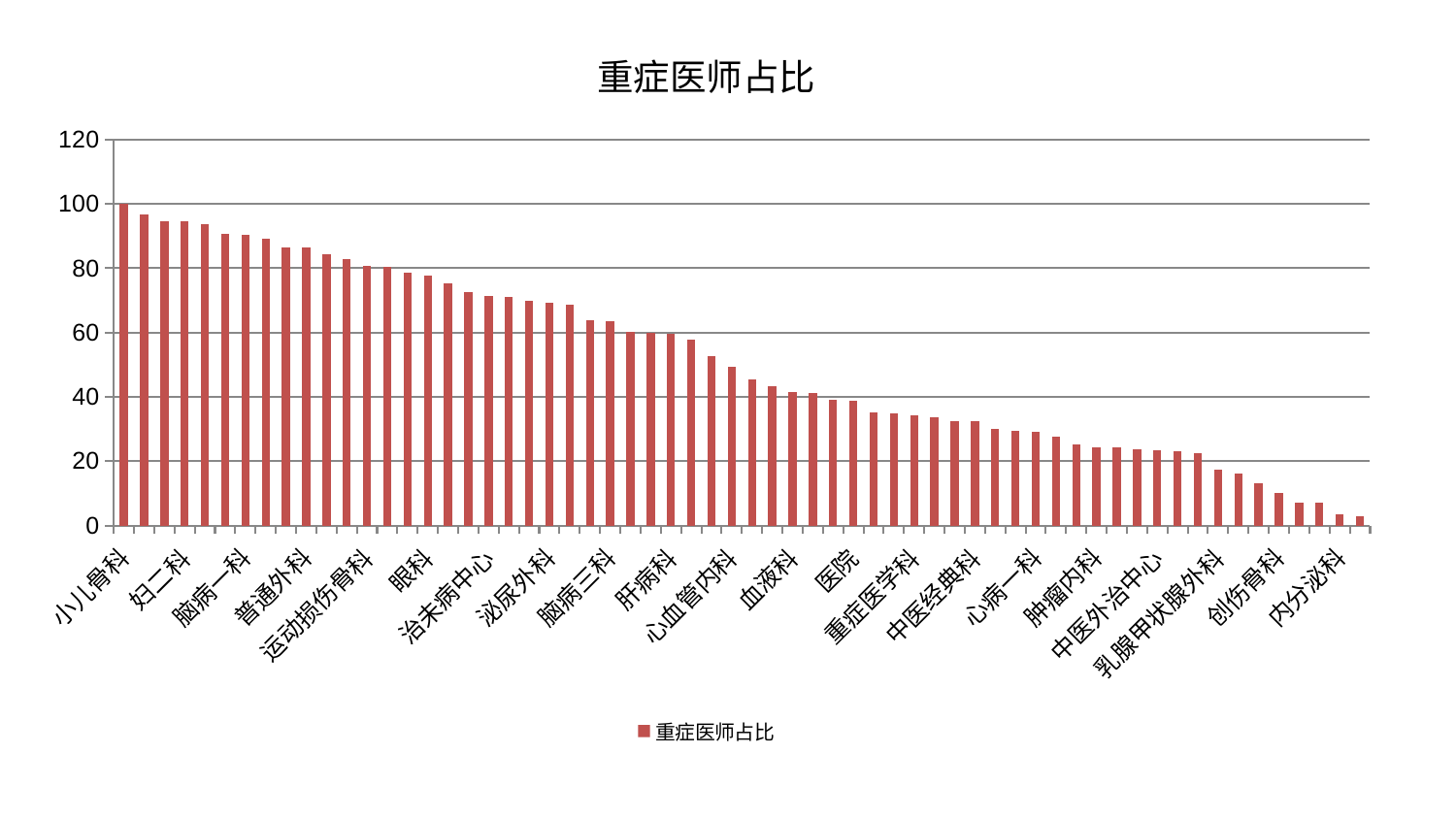

### Chart: 重症医师占比

| Category | 重症医师占比 |
|---|---|
| 小儿骨科 | 100.0 |
| 呼吸内科 | 96.79105682536209 |
| 消化内科 | 94.70309228553775 |
| 妇二科 | 94.53902188205085 |
| 东区肾病科 | 93.62316186832497 |
| 周围血管科 | 90.78913742222757 |
| 脑病一科 | 90.39213648939692 |
| 老年医学科 | 89.22741644758914 |
| 肾病科 | 86.51805937173194 |
| 普通外科 | 86.32572511366962 |
| 肛肠科 | 84.26519729080428 |
| 胸外科 | 82.76357659722511 |
| 运动损伤骨科 | 80.66023817980653 |
| 皮肤科 | 80.3693505025677 |
| 男科 | 78.61032991311042 |
| 眼科 | 77.86618014285104 |
| 妇科 | 75.42317572562165 |
| 妇科妇二科合并 | 72.68224435679137 |
| 治未病中心 | 71.22661375225647 |
| 关节骨科 | 71.0879701688233 |
| 显微骨科 | 69.9467531750911 |
| 泌尿外科 | 69.3106234477353 |
| 康复科 | 68.67736561894357 |
| 骨科 | 63.88884032889202 |
| 脑病三科 | 63.58100675998157 |
| 美容皮肤科 | 60.08505635789553 |
| 脾胃科消化科合并 | 60.02097630308704 |
| 肝病科 | 59.55189723839428 |
| 风湿病科 | 57.65567574322773 |
| 脑病二科 | 52.5610180507445 |
| 心血管内科 | 49.32091206409922 |
| 儿科 | 45.37230710366029 |
| 小儿推拿科 | 43.3627030020193 |
| 血液科 | 41.511543255082934 |
| 心病二科 | 41.08225536645412 |
| 耳鼻喉科 | 39.128789725177924 |
| 医院 | 38.77756590945435 |
| 神经内科 | 35.066162076465936 |
| 神经外科 | 34.796307828901156 |
| 重症医学科 | 34.267859134820846 |
| 产科 | 33.70265187516594 |
| 针灸科 | 32.570031637956326 |
| 中医经典科 | 32.371900513375344 |
| 肾脏内科 | 29.988442044854406 |
| 微创骨科 | 29.474840593232944 |
| 心病一科 | 28.987858909787157 |
| 肝胆外科 | 27.675960853102065 |
| 脾胃病科 | 25.344114092988427 |
| 肿瘤内科 | 24.41674503589905 |
| 身心医学科 | 24.28485365520251 |
| 东区重症医学科 | 23.55469447869434 |
| 中医外治中心 | 23.4430954185042 |
| 心病四科 | 22.955206387867097 |
| 脊柱骨科 | 22.53595032595828 |
| 乳腺甲状腺外科 | 17.281173239229002 |
| 心病三科 | 16.224156500038834 |
| 推拿科 | 12.978136933344803 |
| 创伤骨科 | 10.252637573111008 |
| 口腔科 | 7.047234865010781 |
| 综合内科 | 7.027888695443361 |
| 内分泌科 | 3.5365311742804537 |
| 西区重症医学科 | 2.828710664230441 |
315